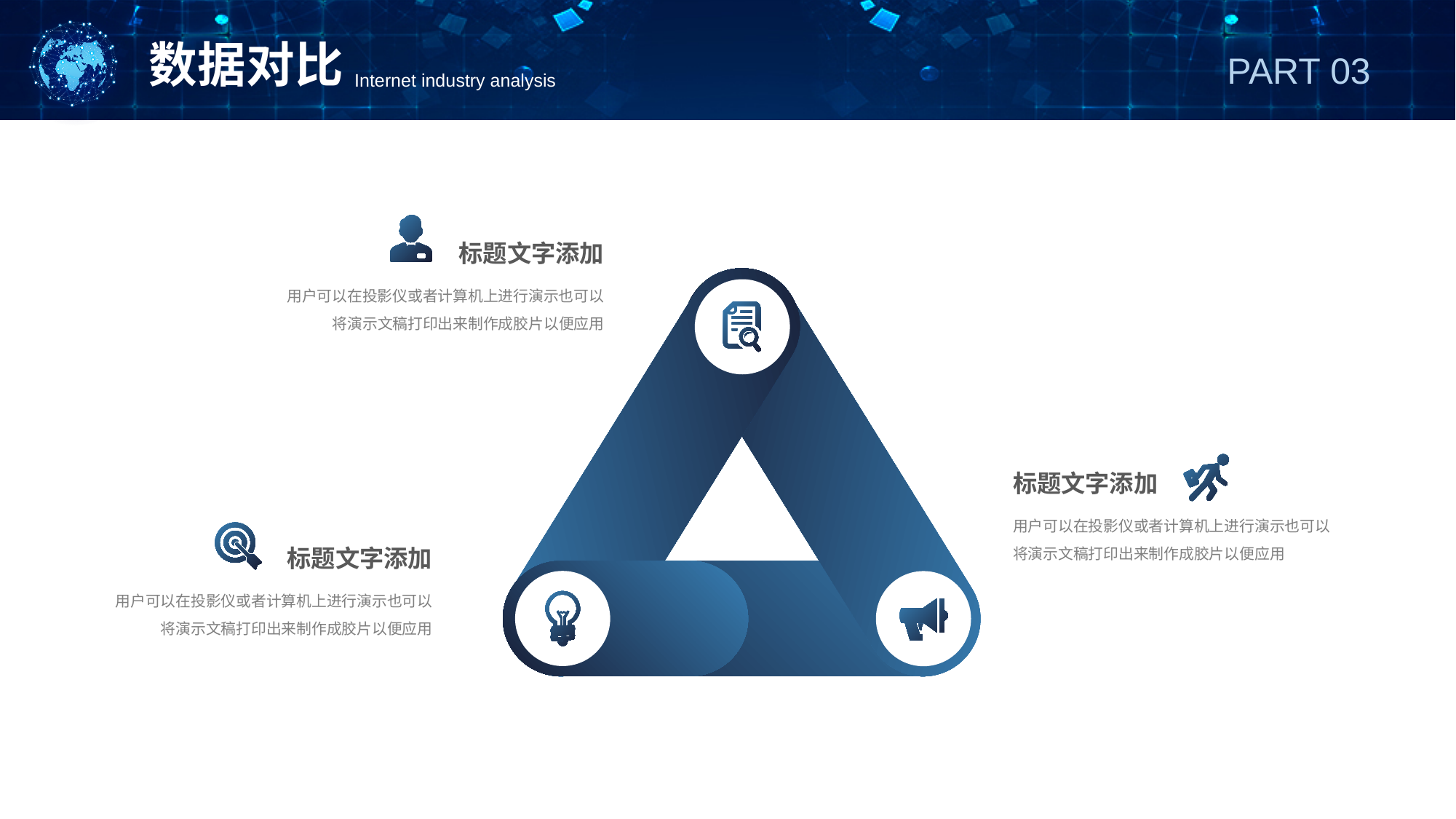

数据对比
Internet industry analysis
PART 03

标题文字添加
用户可以在投影仪或者计算机上进行演示也可以将演示文稿打印出来制作成胶片以便应用

标题文字添加
用户可以在投影仪或者计算机上进行演示也可以将演示文稿打印出来制作成胶片以便应用

标题文字添加
用户可以在投影仪或者计算机上进行演示也可以将演示文稿打印出来制作成胶片以便应用